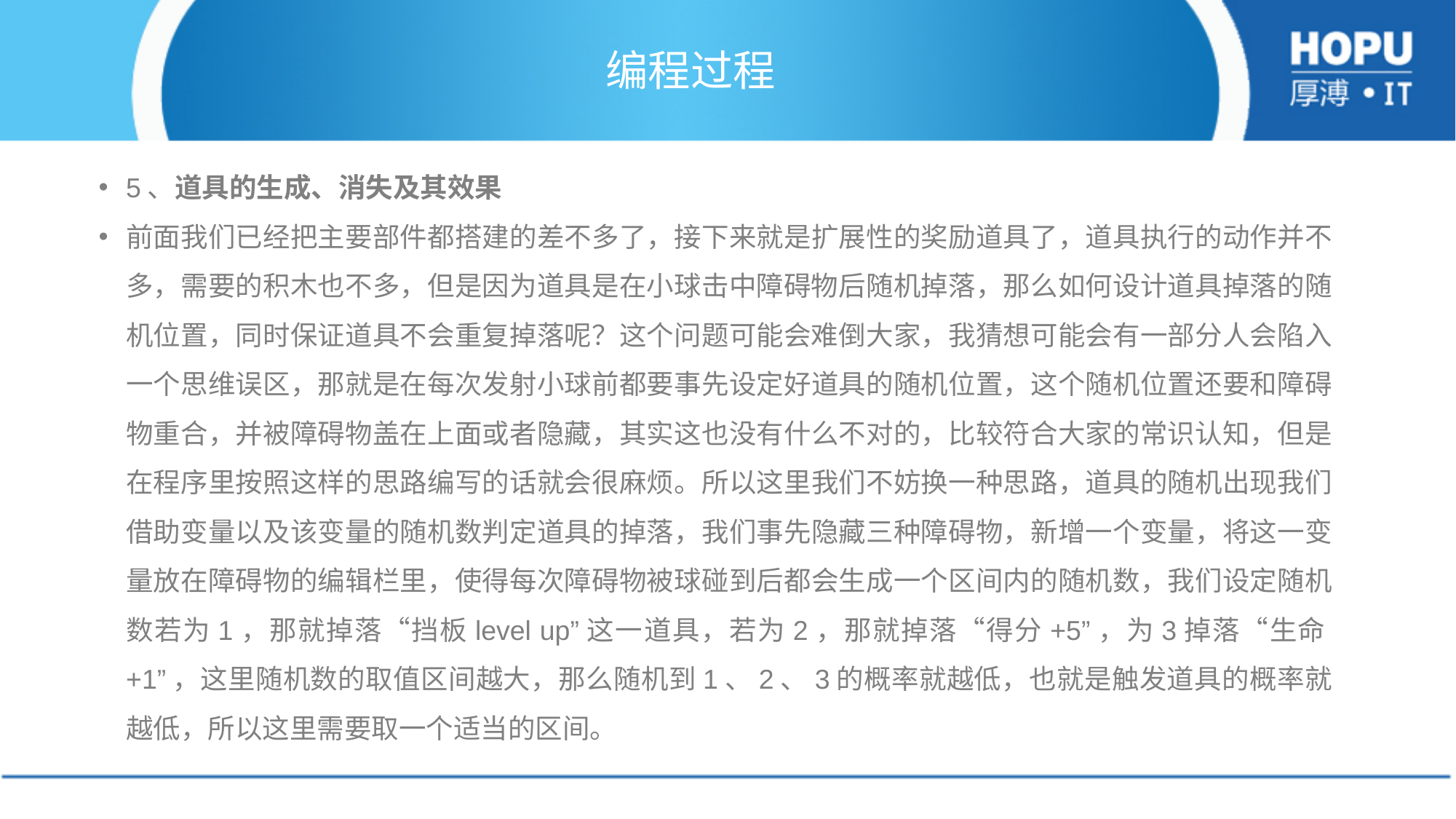

# 编程过程
5、道具的生成、消失及其效果
前面我们已经把主要部件都搭建的差不多了，接下来就是扩展性的奖励道具了，道具执行的动作并不多，需要的积木也不多，但是因为道具是在小球击中障碍物后随机掉落，那么如何设计道具掉落的随机位置，同时保证道具不会重复掉落呢？这个问题可能会难倒大家，我猜想可能会有一部分人会陷入一个思维误区，那就是在每次发射小球前都要事先设定好道具的随机位置，这个随机位置还要和障碍物重合，并被障碍物盖在上面或者隐藏，其实这也没有什么不对的，比较符合大家的常识认知，但是在程序里按照这样的思路编写的话就会很麻烦。所以这里我们不妨换一种思路，道具的随机出现我们借助变量以及该变量的随机数判定道具的掉落，我们事先隐藏三种障碍物，新增一个变量，将这一变量放在障碍物的编辑栏里，使得每次障碍物被球碰到后都会生成一个区间内的随机数，我们设定随机数若为1，那就掉落“挡板level up”这一道具，若为2，那就掉落“得分+5”，为3掉落“生命+1”，这里随机数的取值区间越大，那么随机到1、2、3的概率就越低，也就是触发道具的概率就越低，所以这里需要取一个适当的区间。